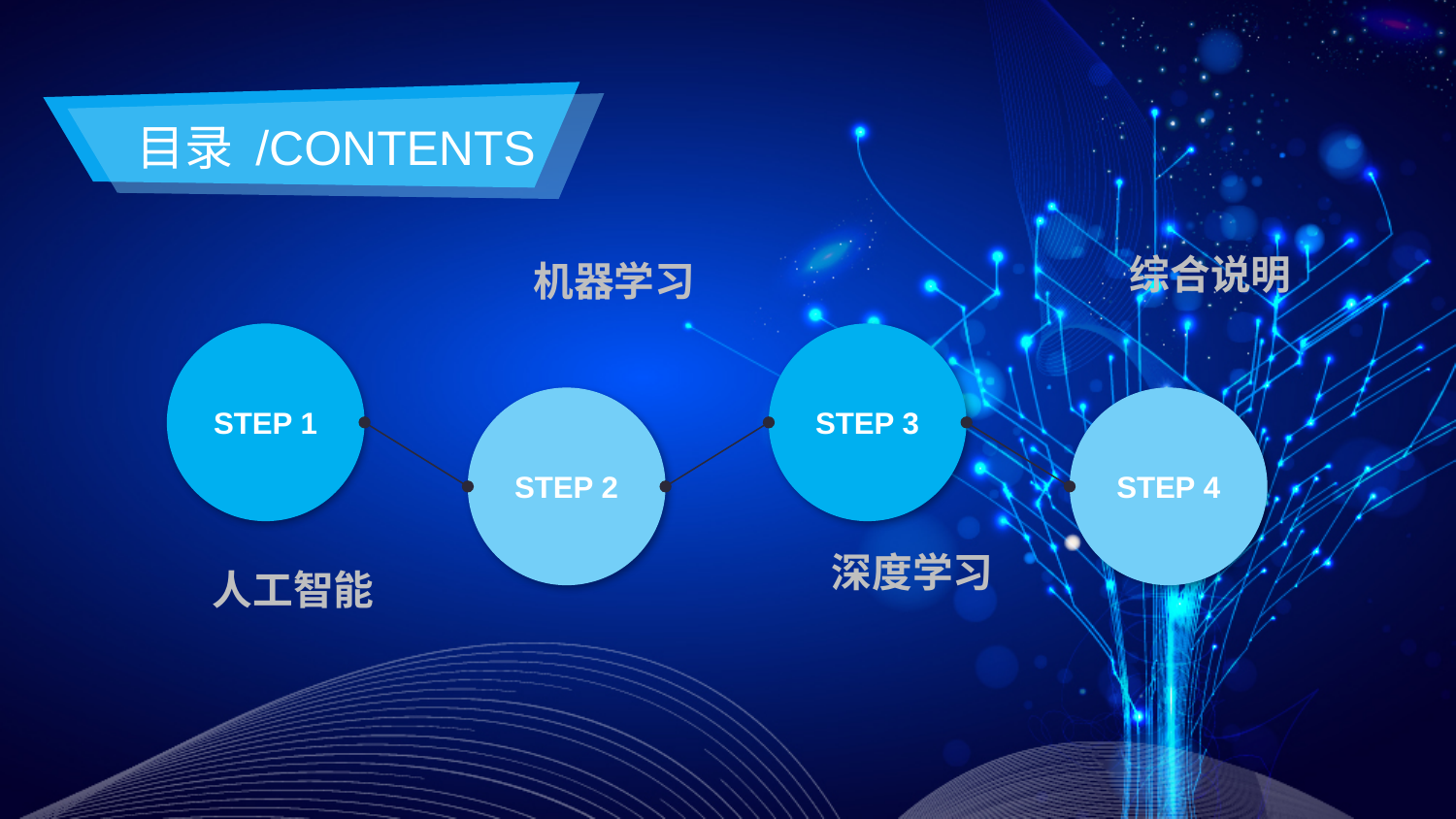

目录 /CONTENTS
综合说明
机器学习
STEP 1
STEP 3
STEP 2
STEP 4
深度学习
人工智能